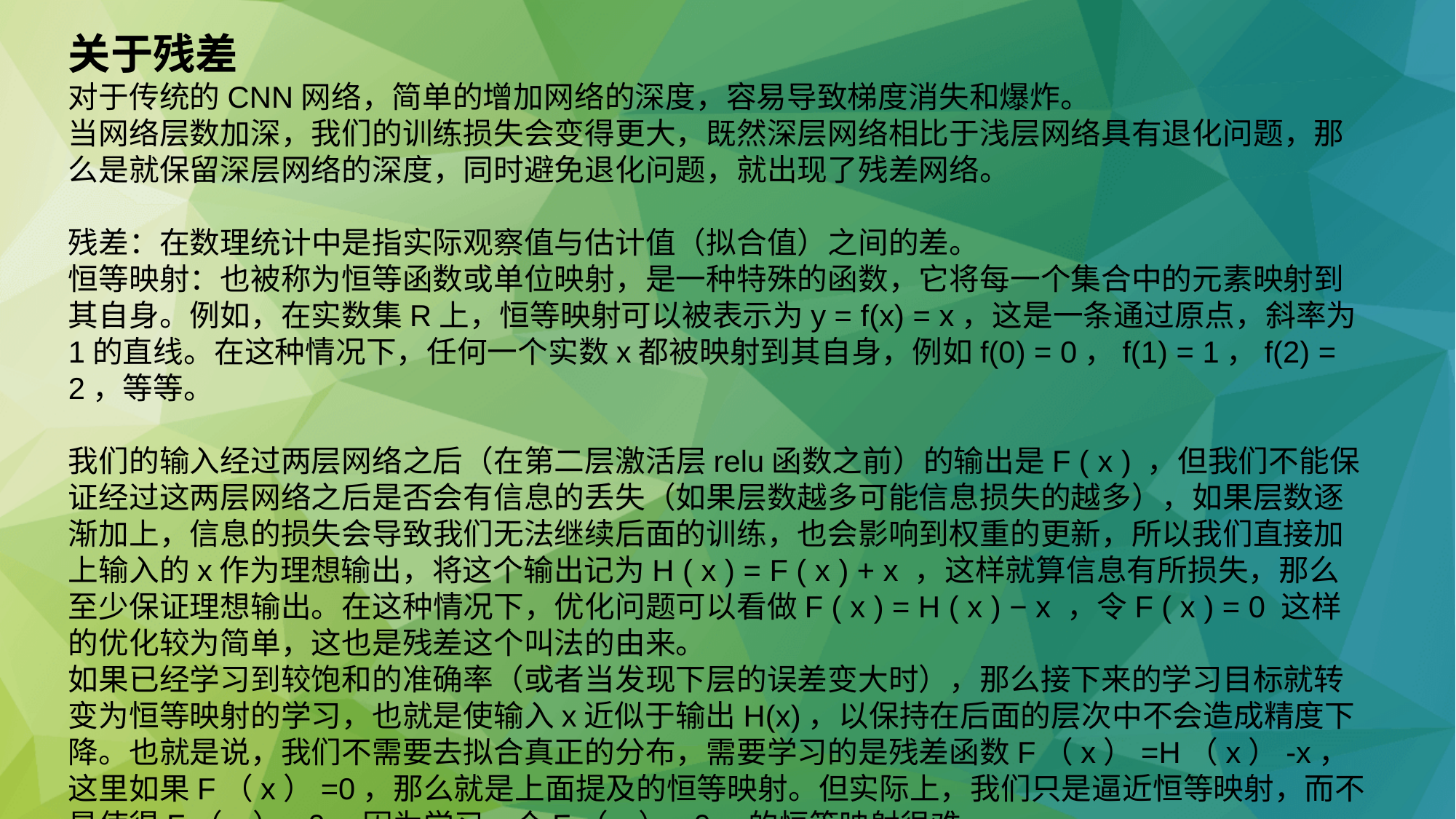

关于残差
对于传统的CNN网络，简单的增加网络的深度，容易导致梯度消失和爆炸。
当网络层数加深，我们的训练损失会变得更大，既然深层网络相比于浅层网络具有退化问题，那么是就保留深层网络的深度，同时避免退化问题，就出现了残差网络。

残差：在数理统计中是指实际观察值与估计值（拟合值）之间的差。
恒等映射：也被称为恒等函数或单位映射，是一种特殊的函数，它将每一个集合中的元素映射到其自身。例如，在实数集R上，恒等映射可以被表示为y = f(x) = x，这是一条通过原点，斜率为1的直线。在这种情况下，任何一个实数x都被映射到其自身，例如f(0) = 0，f(1) = 1，f(2) = 2，等等。

我们的输入经过两层网络之后（在第二层激活层relu函数之前）的输出是F ( x ) ，但我们不能保证经过这两层网络之后是否会有信息的丢失（如果层数越多可能信息损失的越多），如果层数逐渐加上，信息的损失会导致我们无法继续后面的训练，也会影响到权重的更新，所以我们直接加上输入的x作为理想输出，将这个输出记为H ( x ) = F ( x ) + x ，这样就算信息有所损失，那么至少保证理想输出。在这种情况下，优化问题可以看做F ( x ) = H ( x ) − x ，令F ( x ) = 0 这样的优化较为简单，这也是残差这个叫法的由来。
如果已经学习到较饱和的准确率（或者当发现下层的误差变大时），那么接下来的学习目标就转变为恒等映射的学习，也就是使输入x近似于输出H(x)，以保持在后面的层次中不会造成精度下降。也就是说，我们不需要去拟合真正的分布，需要学习的是残差函数F（x）=H（x）-x，这里如果F（x）=0，那么就是上面提及的恒等映射。但实际上，我们只是逼近恒等映射，而不是使得F（x）=0，因为学习一个F（x）=0，的恒等映射很难。